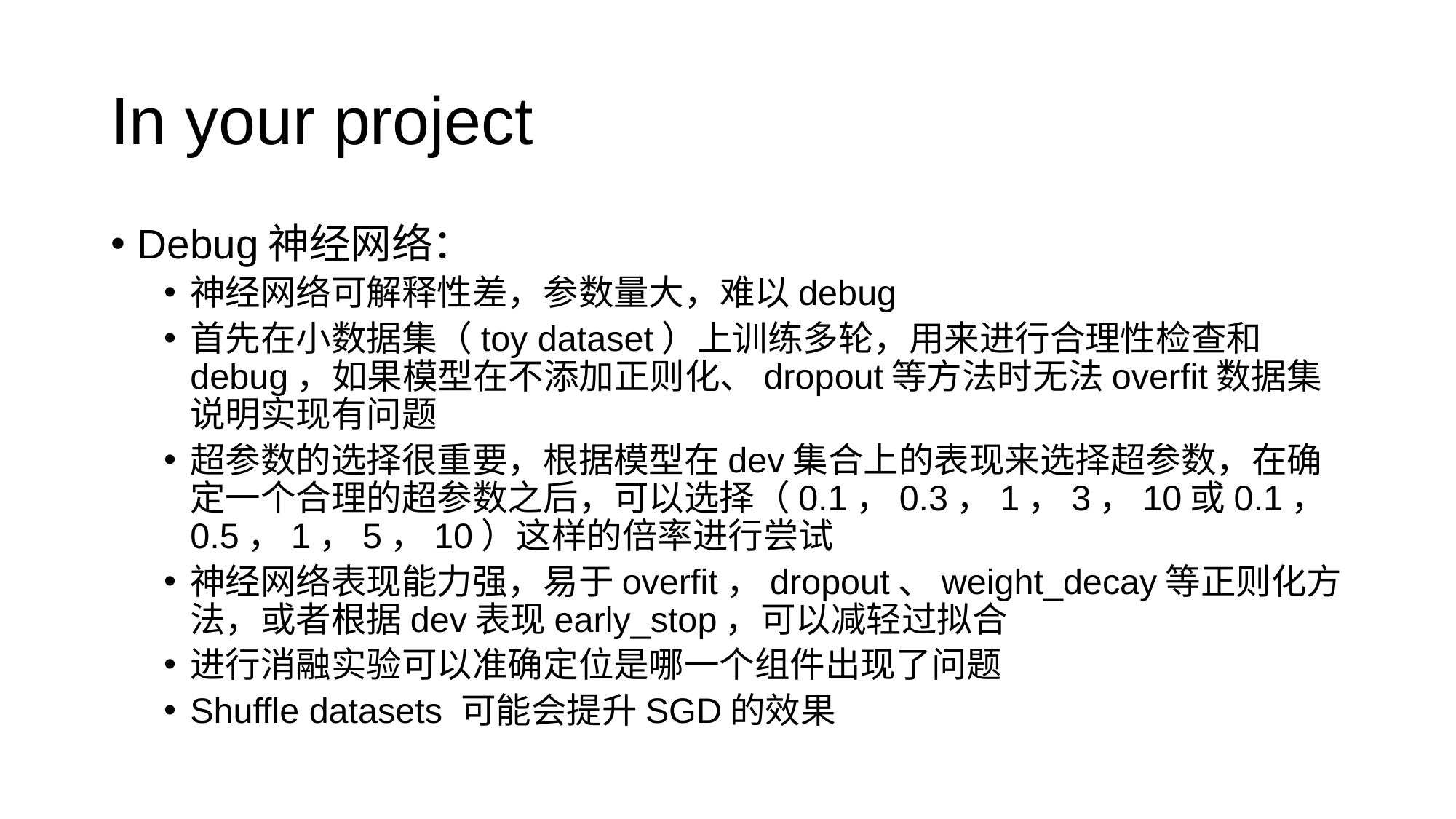

# In your project
Debug神经网络：
神经网络可解释性差，参数量大，难以debug
首先在小数据集（toy dataset）上训练多轮，用来进行合理性检查和debug，如果模型在不添加正则化、dropout等方法时无法overfit数据集说明实现有问题
超参数的选择很重要，根据模型在dev集合上的表现来选择超参数，在确定一个合理的超参数之后，可以选择（0.1，0.3，1，3，10或0.1，0.5，1，5，10）这样的倍率进行尝试
神经网络表现能力强，易于overfit，dropout、weight_decay等正则化方法，或者根据dev表现early_stop，可以减轻过拟合
进行消融实验可以准确定位是哪一个组件出现了问题
Shuffle datasets 可能会提升SGD的效果